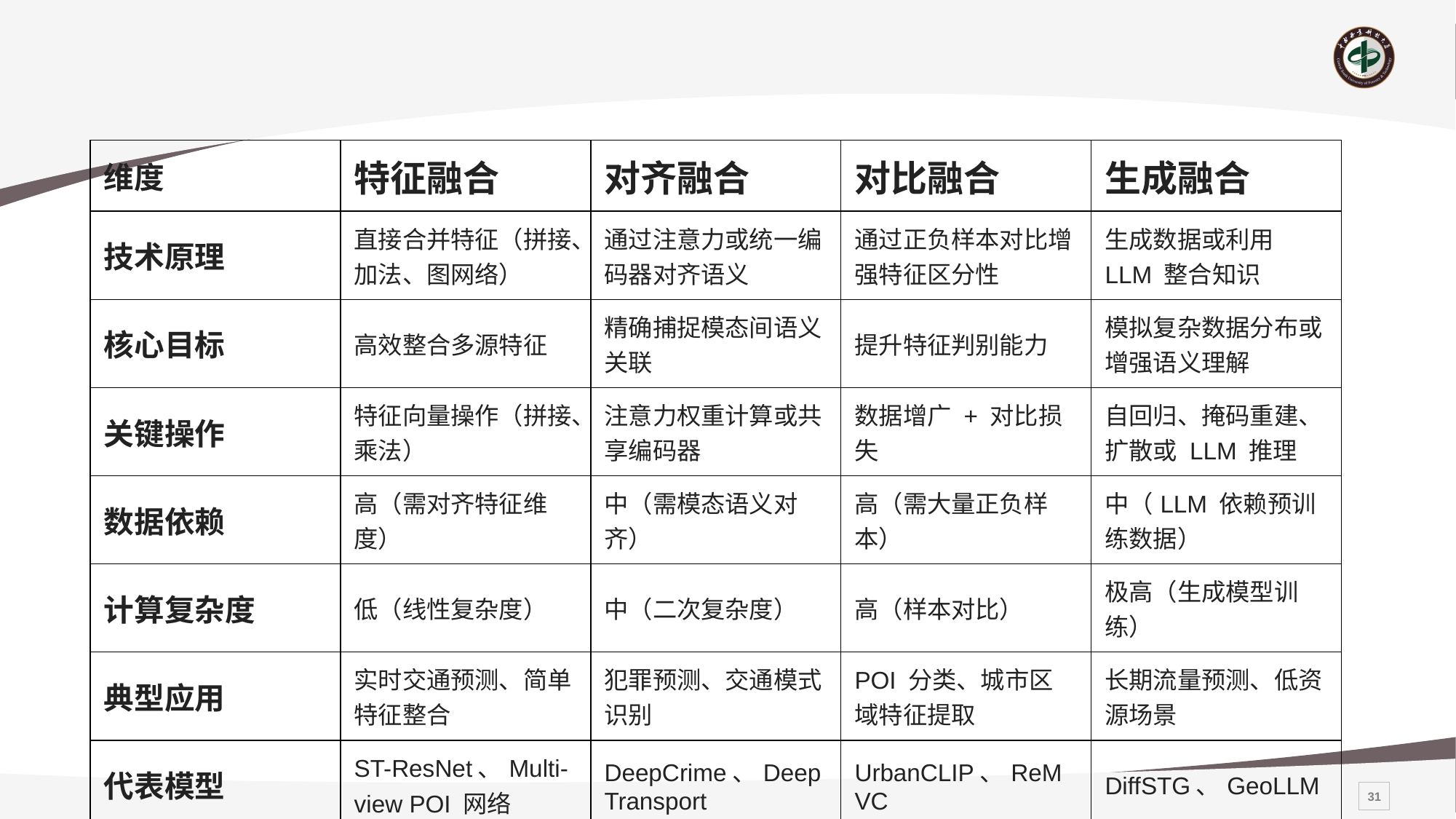

#
| 维度 | 特征融合 | 对齐融合 | 对比融合 | 生成融合 |
| --- | --- | --- | --- | --- |
| 技术原理 | 直接合并特征（拼接、加法、图网络） | 通过注意力或统一编码器对齐语义 | 通过正负样本对比增强特征区分性 | 生成数据或利用 LLM 整合知识 |
| 核心目标 | 高效整合多源特征 | 精确捕捉模态间语义关联 | 提升特征判别能力 | 模拟复杂数据分布或增强语义理解 |
| 关键操作 | 特征向量操作（拼接、乘法） | 注意力权重计算或共享编码器 | 数据增广 + 对比损失 | 自回归、掩码重建、扩散或 LLM 推理 |
| 数据依赖 | 高（需对齐特征维度） | 中（需模态语义对齐） | 高（需大量正负样本） | 中（LLM 依赖预训练数据） |
| 计算复杂度 | 低（线性复杂度） | 中（二次复杂度） | 高（样本对比） | 极高（生成模型训练） |
| 典型应用 | 实时交通预测、简单特征整合 | 犯罪预测、交通模式识别 | POI 分类、城市区域特征提取 | 长期流量预测、低资源场景 |
| 代表模型 | ST-ResNet、Multi-view POI 网络 | DeepCrime、DeepTransport | UrbanCLIP、ReMVC | DiffSTG、GeoLLM |